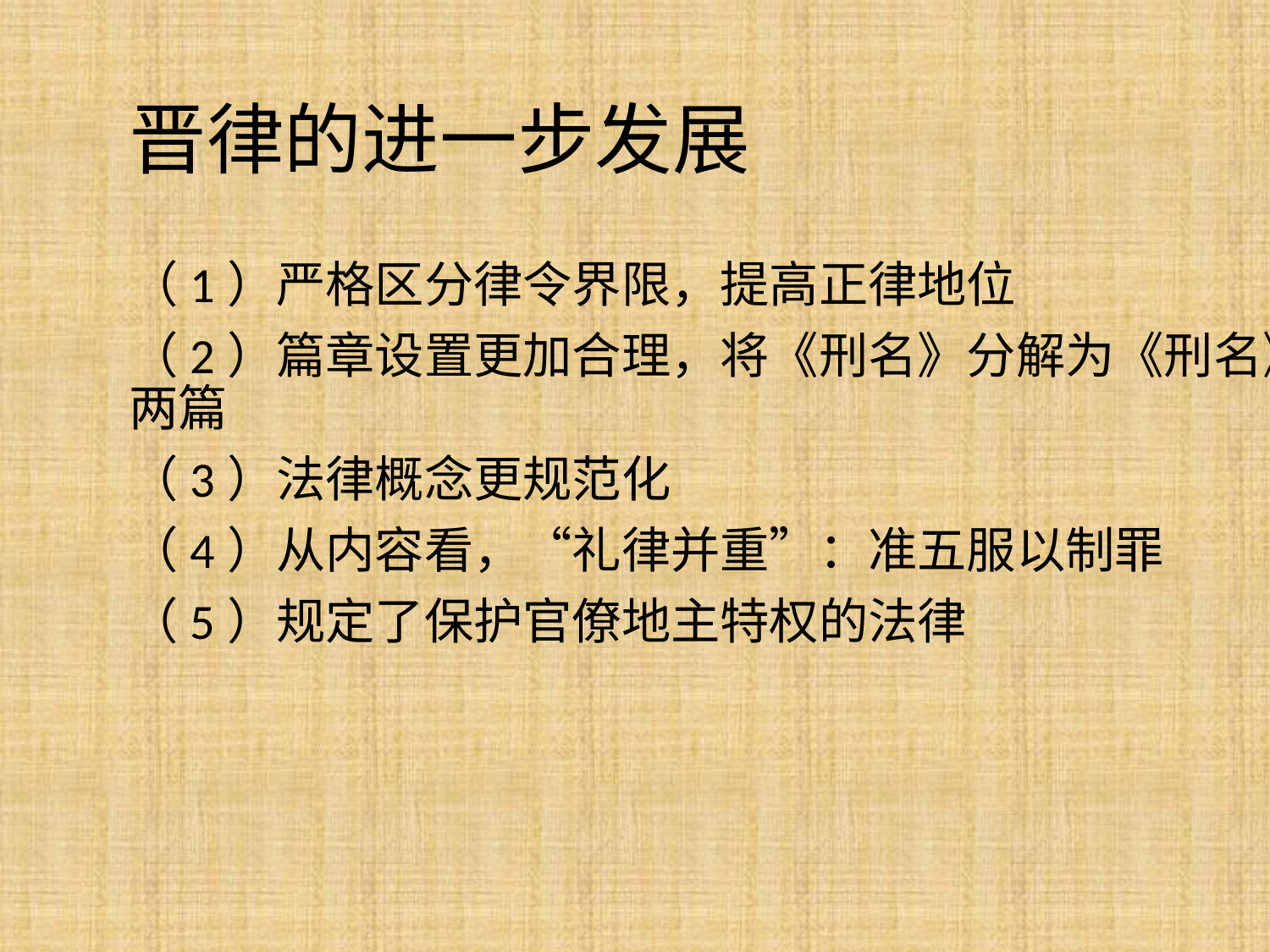

# 晋律的进一步发展
（1）严格区分律令界限，提高正律地位
（2）篇章设置更加合理，将《刑名》分解为《刑名》和《法例》两篇
（3）法律概念更规范化
（4）从内容看，“礼律并重”：准五服以制罪
（5）规定了保护官僚地主特权的法律